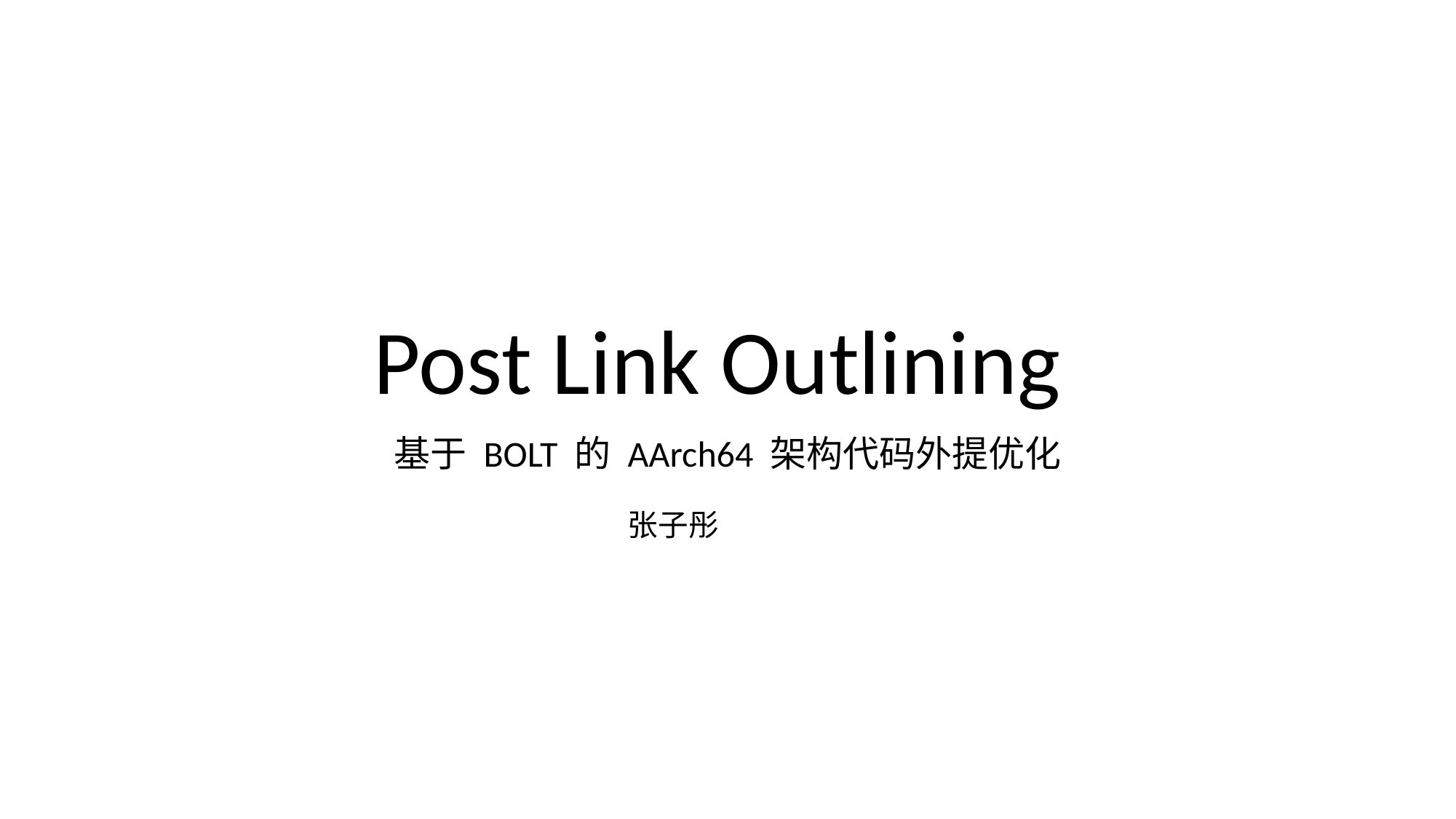

# Post Link Outlining
基于 BOLT 的 AArch64 架构代码外提优化
张子彤